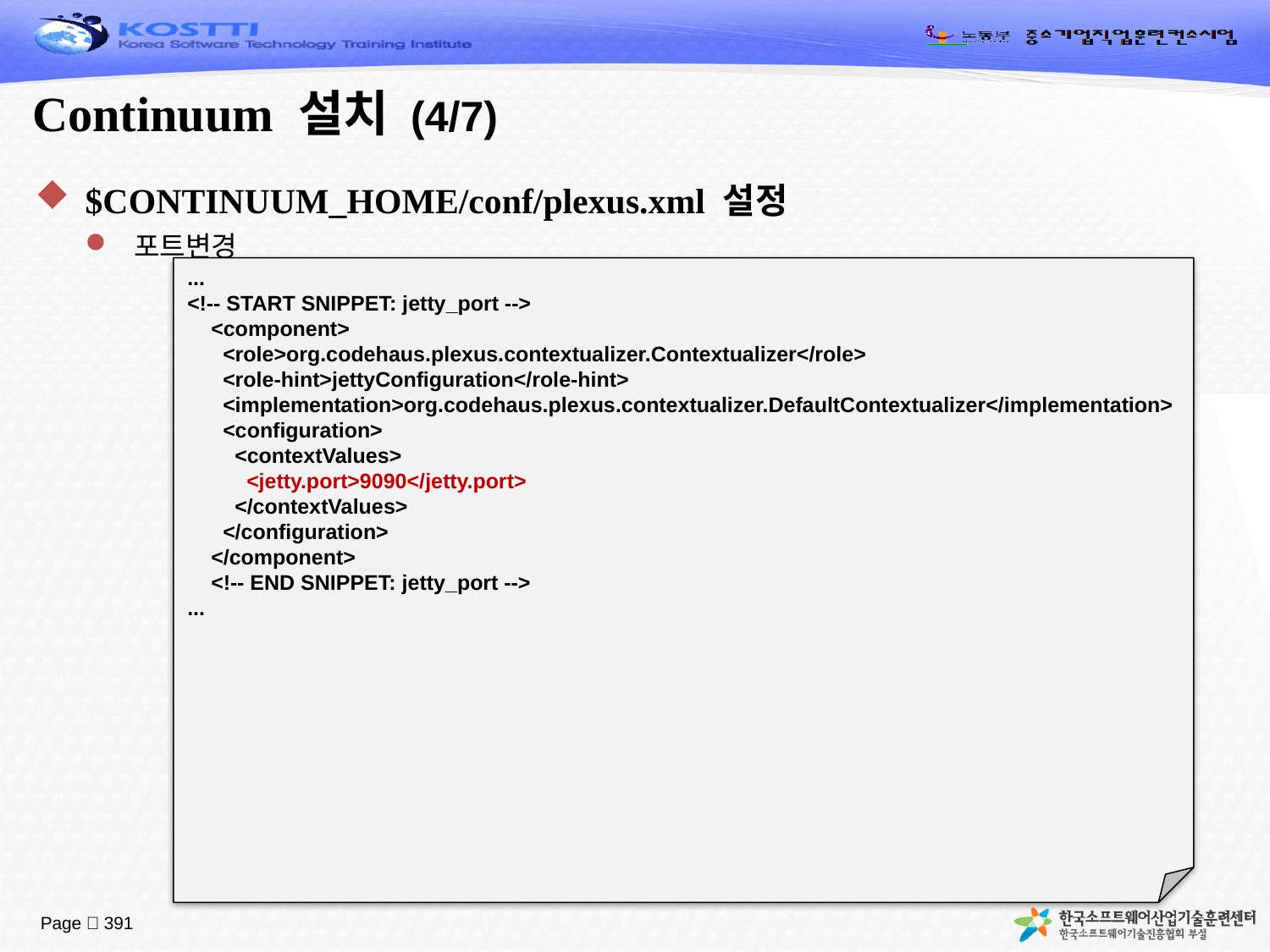

# Continuum 설치 (4/7)
$CONTINUUM_HOME/conf/plexus.xml 설정
포트변경
...
<!-- START SNIPPET: jetty_port -->
    <component>
      <role>org.codehaus.plexus.contextualizer.Contextualizer</role>
      <role-hint>jettyConfiguration</role-hint>
      <implementation>org.codehaus.plexus.contextualizer.DefaultContextualizer</implementation>
      <configuration>
        <contextValues>
          <jetty.port>9090</jetty.port>
        </contextValues>
      </configuration>
    </component>
    <!-- END SNIPPET: jetty_port -->
...